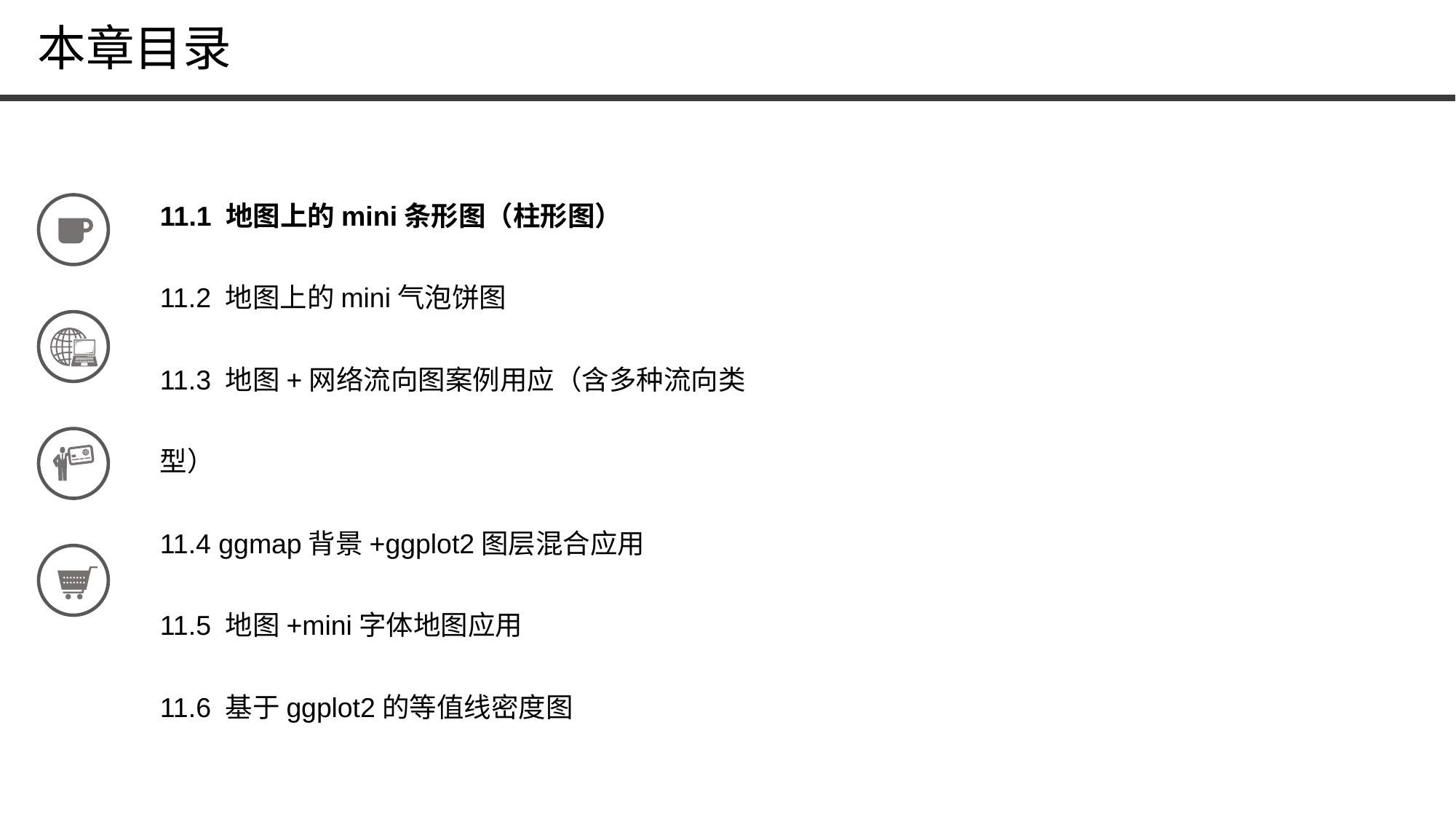

本章目录
11.1 地图上的mini条形图（柱形图）
11.2 地图上的mini气泡饼图
11.3 地图+网络流向图案例用应（含多种流向类型）
11.4 ggmap背景+ggplot2图层混合应用
11.5 地图+mini字体地图应用
11.6 基于ggplot2的等值线密度图